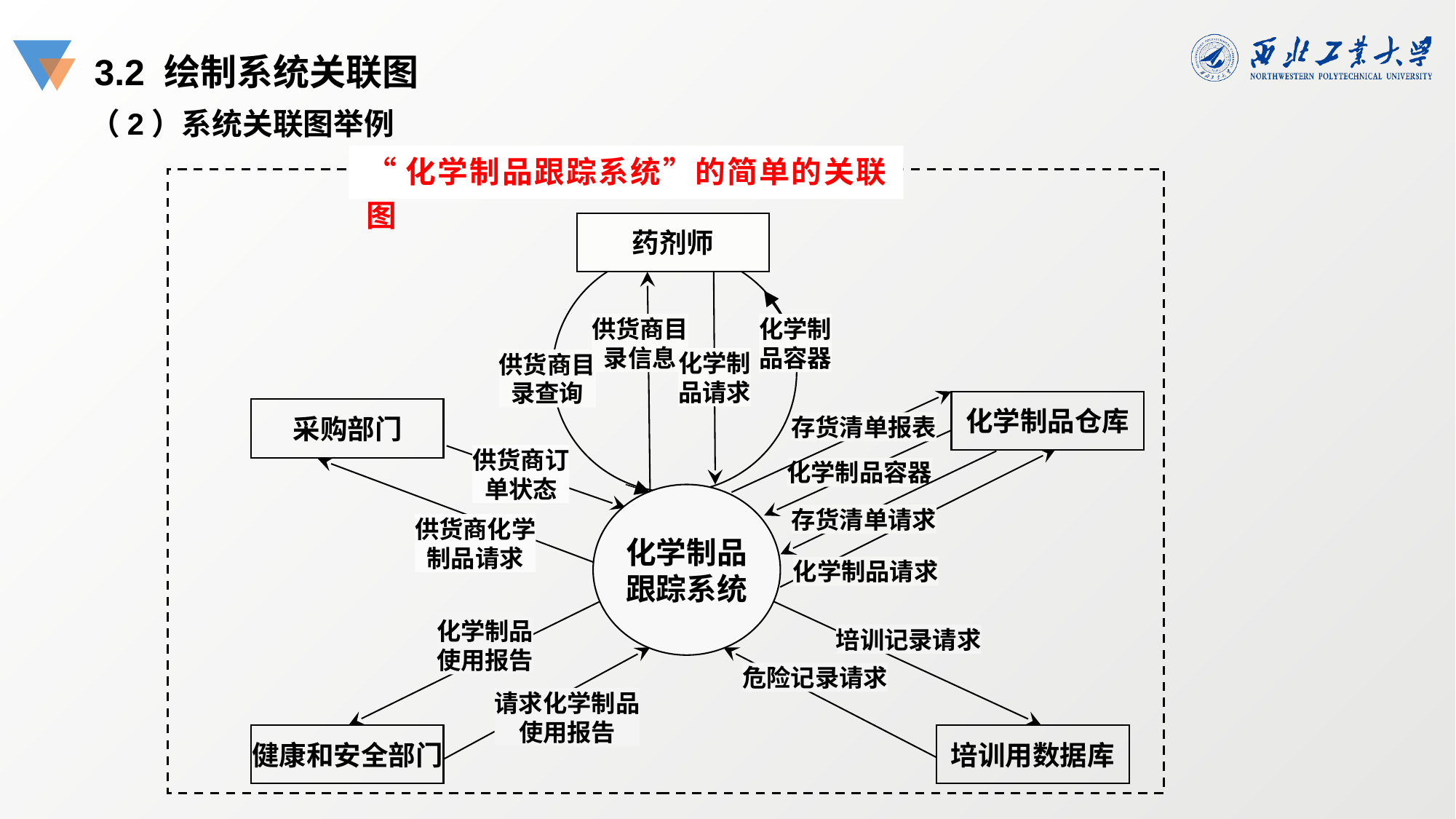

3.2 绘制系统关联图
（2）系统关联图举例
“化学制品跟踪系统”的简单的关联图

药剂师

供货商目
录信息
化学制
品容器
化学制
品请求
供货商目
录查询

化学制品仓库
采购部门
存货清单报表

供货商订
单状态

化学制品容器

化学制品
跟踪系统

存货清单请求
供货商化学
制品请求
化学制品请求

化学制品
使用报告
培训记录请求

危险记录请求
请求化学制品
使用报告
健康和安全部门
培训用数据库

10